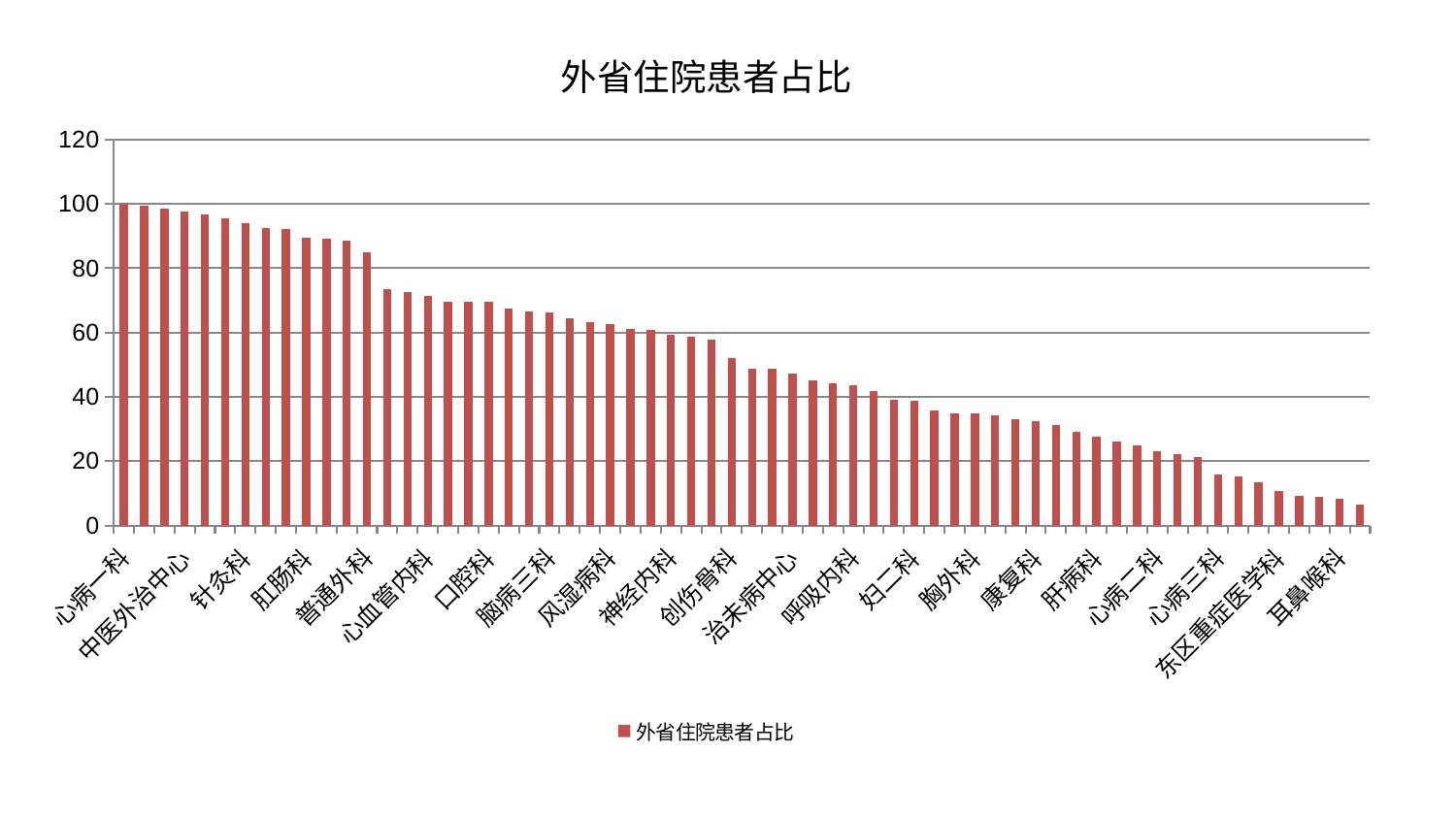

### Chart: 外省住院患者占比

| Category | 外省住院患者占比 |
|---|---|
| 心病一科 | 100.00000000000001 |
| 推拿科 | 99.345900238624 |
| 骨科 | 98.62079508111222 |
| 中医外治中心 | 97.71805271510041 |
| 乳腺甲状腺外科 | 96.81031303643007 |
| 综合内科 | 95.56156165052116 |
| 针灸科 | 94.03957875224476 |
| 美容皮肤科 | 92.64884940013374 |
| 肿瘤内科 | 92.33773166513747 |
| 肛肠科 | 89.37729140043433 |
| 肾脏内科 | 89.13966599154762 |
| 重症医学科 | 88.73152841858584 |
| 普通外科 | 85.06638762862872 |
| 显微骨科 | 73.44589155871314 |
| 男科 | 72.49651874885947 |
| 心血管内科 | 71.48068039538812 |
| 妇科 | 69.64351388549578 |
| 脊柱骨科 | 69.61561806684159 |
| 口腔科 | 69.58764393882039 |
| 脾胃病科 | 67.4003648302256 |
| 神经外科 | 66.51171162992416 |
| 脑病三科 | 66.16617702831762 |
| 泌尿外科 | 64.5032089916172 |
| 皮肤科 | 63.26965324602499 |
| 风湿病科 | 62.61231003596326 |
| 肝胆外科 | 61.238964326813445 |
| 运动损伤骨科 | 60.74548436432508 |
| 神经内科 | 59.45300747862812 |
| 身心医学科 | 58.83144540429405 |
| 关节骨科 | 57.81998353050672 |
| 创伤骨科 | 52.048101578982234 |
| 产科 | 48.85704045802377 |
| 脑病二科 | 48.599381453497365 |
| 治未病中心 | 47.11956816110926 |
| 妇科妇二科合并 | 45.277245720087706 |
| 老年医学科 | 44.08270232826122 |
| 呼吸内科 | 43.71008355502365 |
| 微创骨科 | 41.663502174746654 |
| 心病四科 | 38.99935911165852 |
| 妇二科 | 38.71349000507257 |
| 血液科 | 35.70847717966206 |
| 小儿骨科 | 34.84059918032504 |
| 胸外科 | 34.803460443965285 |
| 脑病一科 | 34.41015875301098 |
| 中医经典科 | 33.0949446838919 |
| 康复科 | 32.461153769452 |
| 肾病科 | 31.121911360553998 |
| 医院 | 29.152206490279017 |
| 肝病科 | 27.736977926617097 |
| 西区重症医学科 | 26.00219967018472 |
| 脾胃科消化科合并 | 24.930998558147834 |
| 心病二科 | 23.218591787550025 |
| 消化内科 | 22.09345342607863 |
| 东区肾病科 | 21.18981027202024 |
| 心病三科 | 15.719668003959486 |
| 周围血管科 | 15.304968310336585 |
| 儿科 | 13.378958206609589 |
| 东区重症医学科 | 10.57459496682828 |
| 小儿推拿科 | 9.274653037693657 |
| 内分泌科 | 8.850594055082745 |
| 耳鼻喉科 | 8.255217972896135 |
| 眼科 | 6.463658582133683 |
81